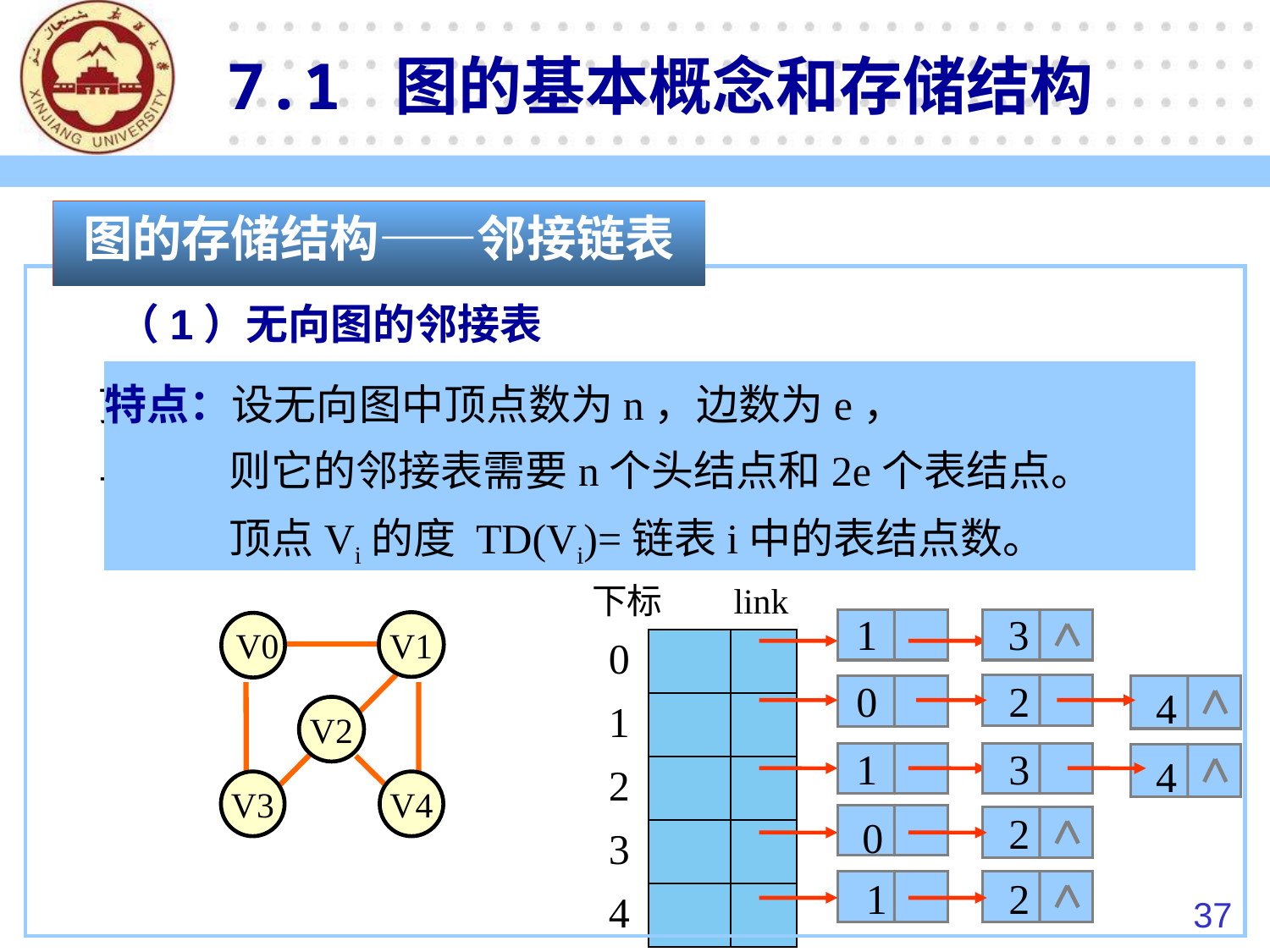

7.1 图的基本概念和存储结构
图的存储结构——邻接链表

（1）无向图的邻接表
顶点：通常按编号顺序将顶点数据存储在一维数组中；
与同一顶点关联的边：用线性链表存储
特点：设无向图中顶点数为n，边数为e，
            则它的邻接表需要n个头结点和2e个表结点。
            顶点Vi的度 TD(Vi)=链表i中的表结点数。
下标        link
1

3

0

2

4

1

3

4

2

0

1

2

V1
 V0

V2
V3
V4
| 0 |  |  |
| --- | --- | --- |
| 1 |  |  |
| 2 |  |  |
| 3 |  |  |
| 4 |  |  |
37
返回